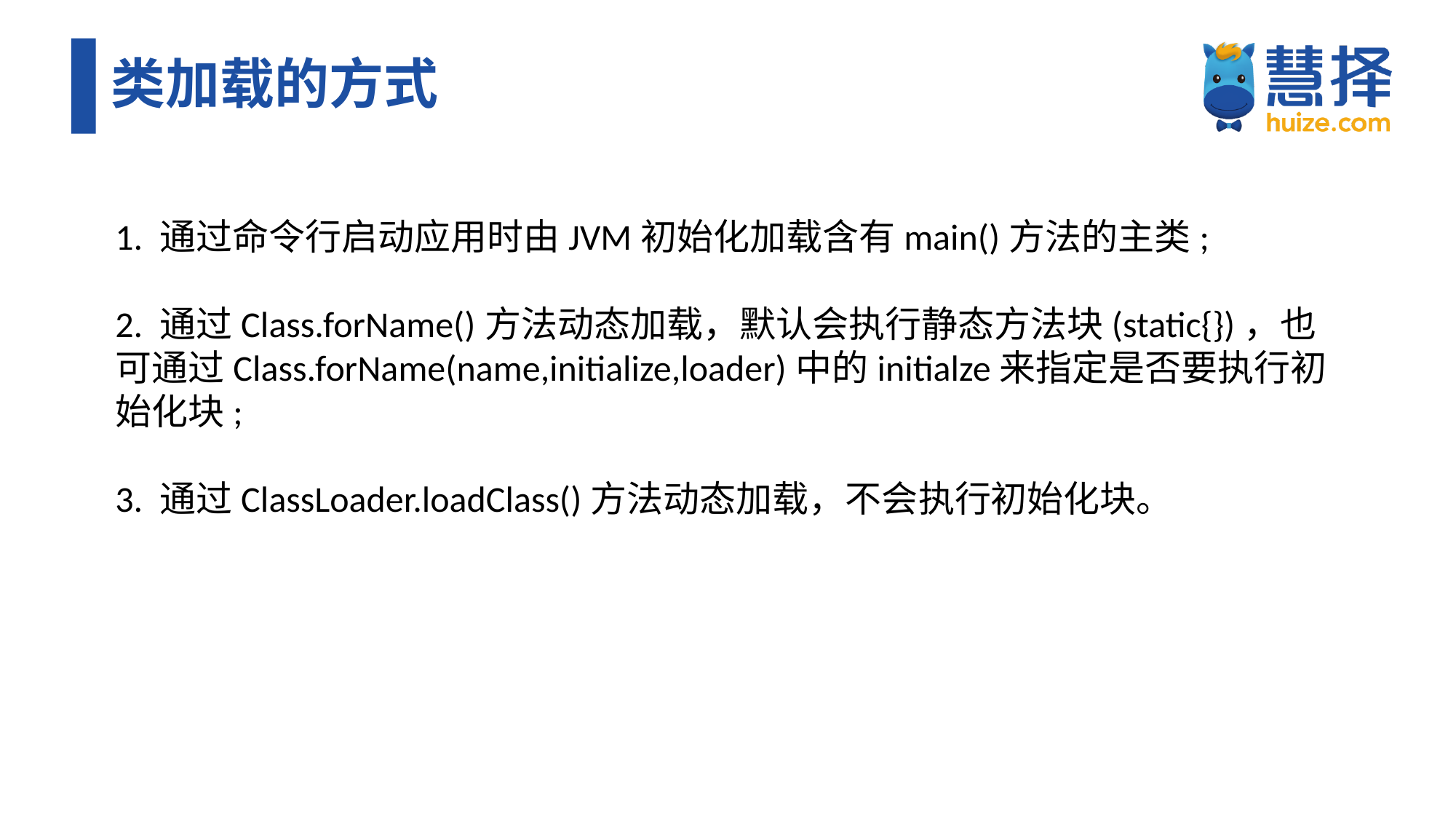

# 类加载的方式
1. 通过命令行启动应用时由JVM初始化加载含有main()方法的主类;

2. 通过Class.forName()方法动态加载，默认会执行静态方法块(static{})，也可通过Class.forName(name,initialize,loader)中的initialze来指定是否要执行初始化块;

3. 通过ClassLoader.loadClass()方法动态加载，不会执行初始化块。